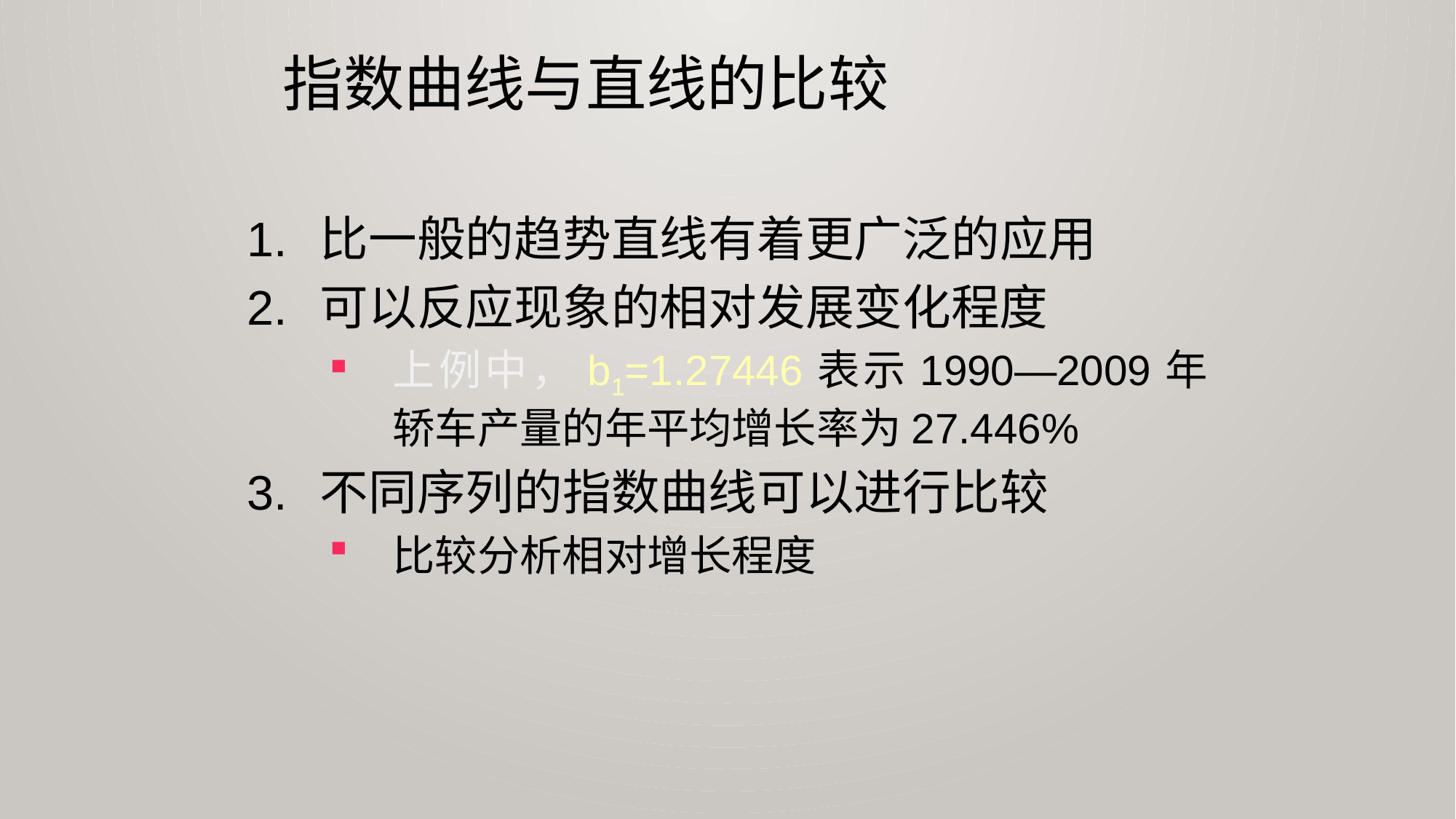

# 指数曲线与直线的比较
比一般的趋势直线有着更广泛的应用
可以反应现象的相对发展变化程度
上例中，b1=1.27446表示1990—2009年轿车产量的年平均增长率为27.446%
不同序列的指数曲线可以进行比较
比较分析相对增长程度